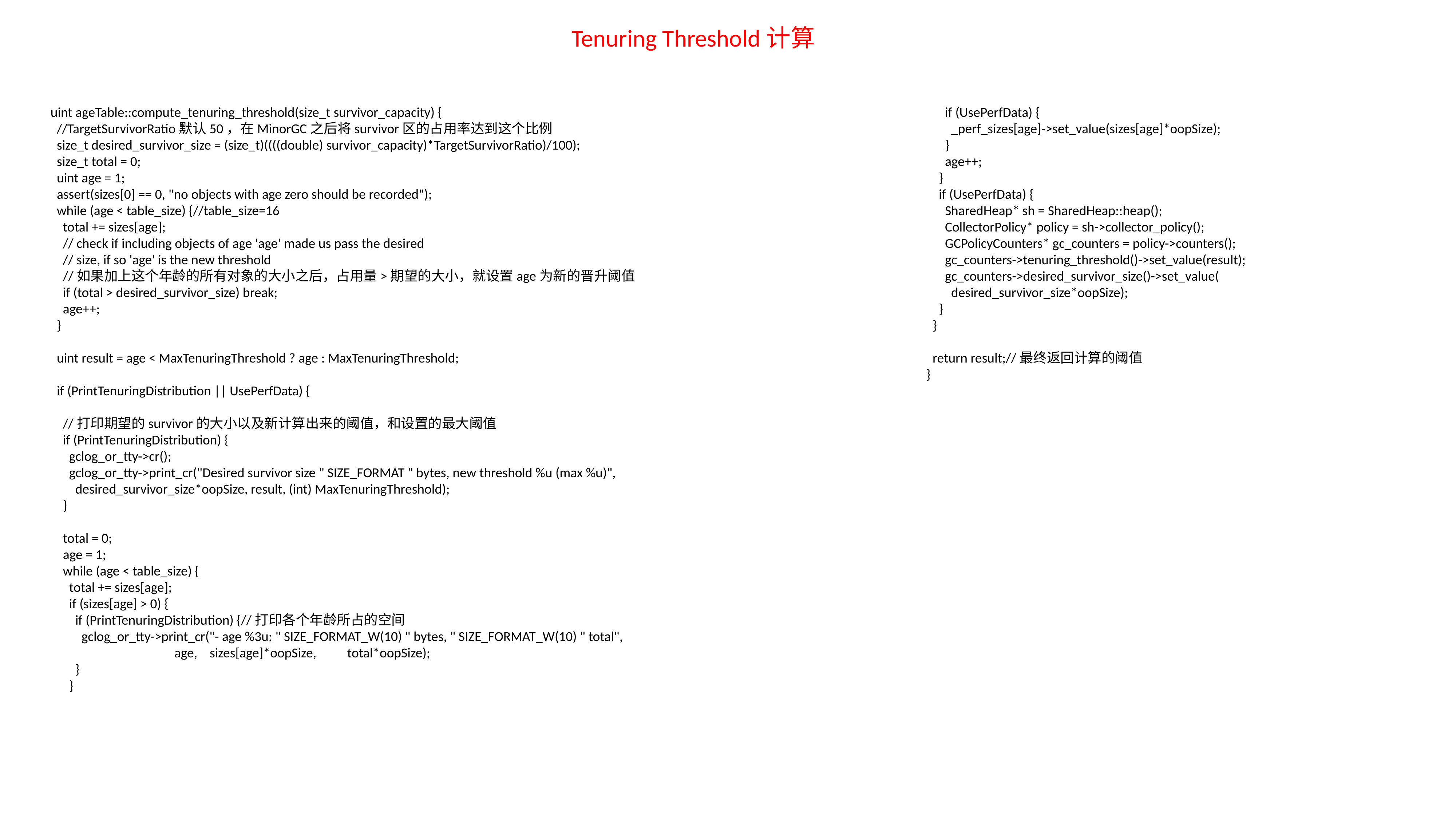

Tenuring Threshold计算
uint ageTable::compute_tenuring_threshold(size_t survivor_capacity) {
  //TargetSurvivorRatio默认50，在MinorGC之后将survivor区的占用率达到这个比例
  size_t desired_survivor_size = (size_t)((((double) survivor_capacity)*TargetSurvivorRatio)/100);
  size_t total = 0;
  uint age = 1;
  assert(sizes[0] == 0, "no objects with age zero should be recorded");
  while (age < table_size) {//table_size=16
    total += sizes[age];
    // check if including objects of age 'age' made us pass the desired
    // size, if so 'age' is the new threshold
    //如果加上这个年龄的所有对象的大小之后，占用量>期望的大小，就设置age为新的晋升阈值
    if (total > desired_survivor_size) break;
    age++;
  }

  uint result = age < MaxTenuringThreshold ? age : MaxTenuringThreshold;

  if (PrintTenuringDistribution || UsePerfData) {

    //打印期望的survivor的大小以及新计算出来的阈值，和设置的最大阈值
    if (PrintTenuringDistribution) {
      gclog_or_tty->cr();
      gclog_or_tty->print_cr("Desired survivor size " SIZE_FORMAT " bytes, new threshold %u (max %u)",
        desired_survivor_size*oopSize, result, (int) MaxTenuringThreshold);
    }

    total = 0;
    age = 1;
    while (age < table_size) {
      total += sizes[age];
      if (sizes[age] > 0) {
        if (PrintTenuringDistribution) {//打印各个年龄所占的空间
          gclog_or_tty->print_cr("- age %3u: " SIZE_FORMAT_W(10) " bytes, " SIZE_FORMAT_W(10) " total",
                                        age,    sizes[age]*oopSize,          total*oopSize);
        }
      }

      if (UsePerfData) {
        _perf_sizes[age]->set_value(sizes[age]*oopSize);
      }
      age++;
    }
    if (UsePerfData) {
      SharedHeap* sh = SharedHeap::heap();
      CollectorPolicy* policy = sh->collector_policy();
      GCPolicyCounters* gc_counters = policy->counters();
      gc_counters->tenuring_threshold()->set_value(result);
      gc_counters->desired_survivor_size()->set_value(
        desired_survivor_size*oopSize);
    }
  }

  return result;//最终返回计算的阈值
}